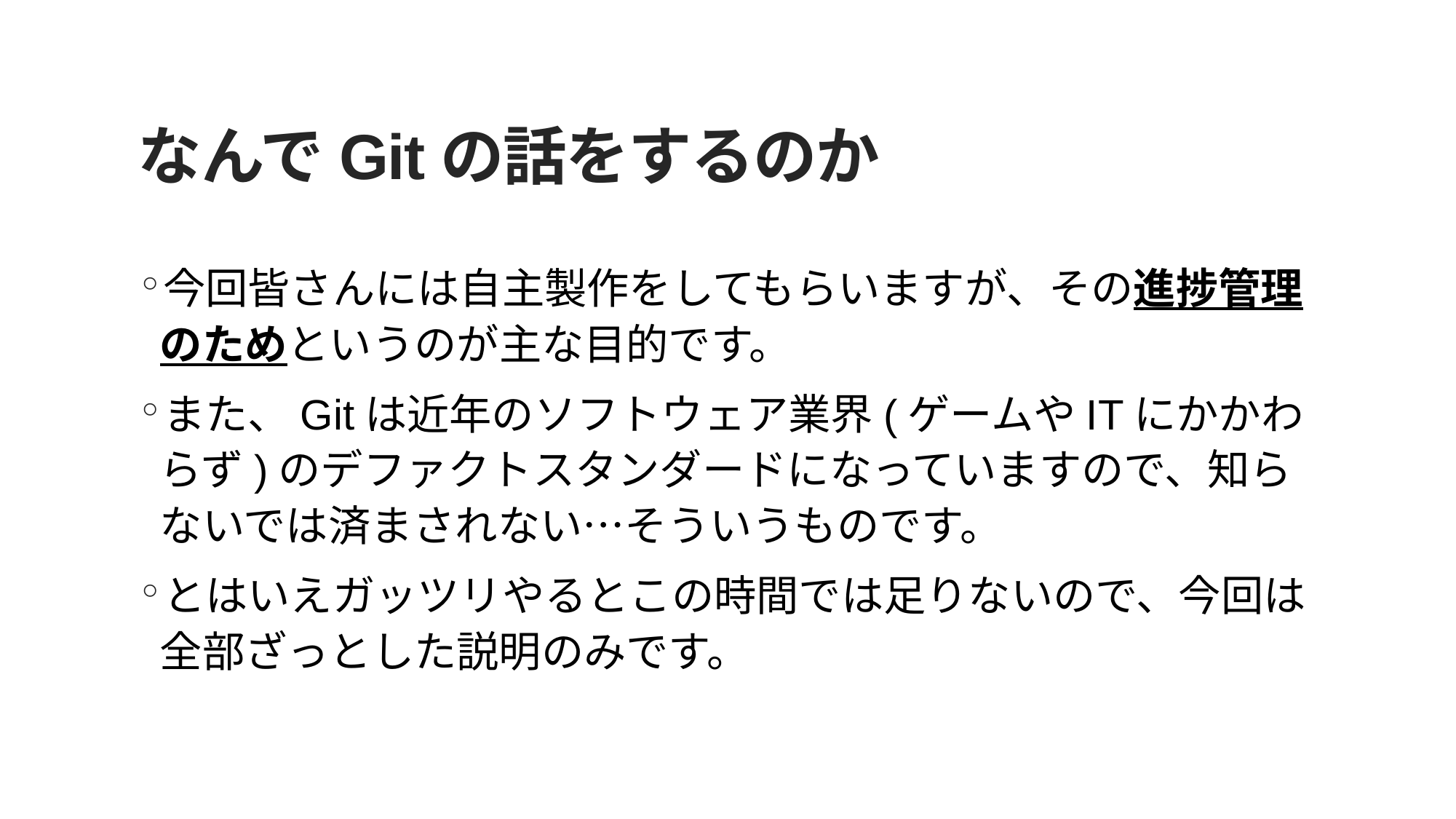

# なんでGitの話をするのか
今回皆さんには自主製作をしてもらいますが、その進捗管理のためというのが主な目的です。
また、Gitは近年のソフトウェア業界(ゲームやITにかかわらず)のデファクトスタンダードになっていますので、知らないでは済まされない…そういうものです。
とはいえガッツリやるとこの時間では足りないので、今回は全部ざっとした説明のみです。